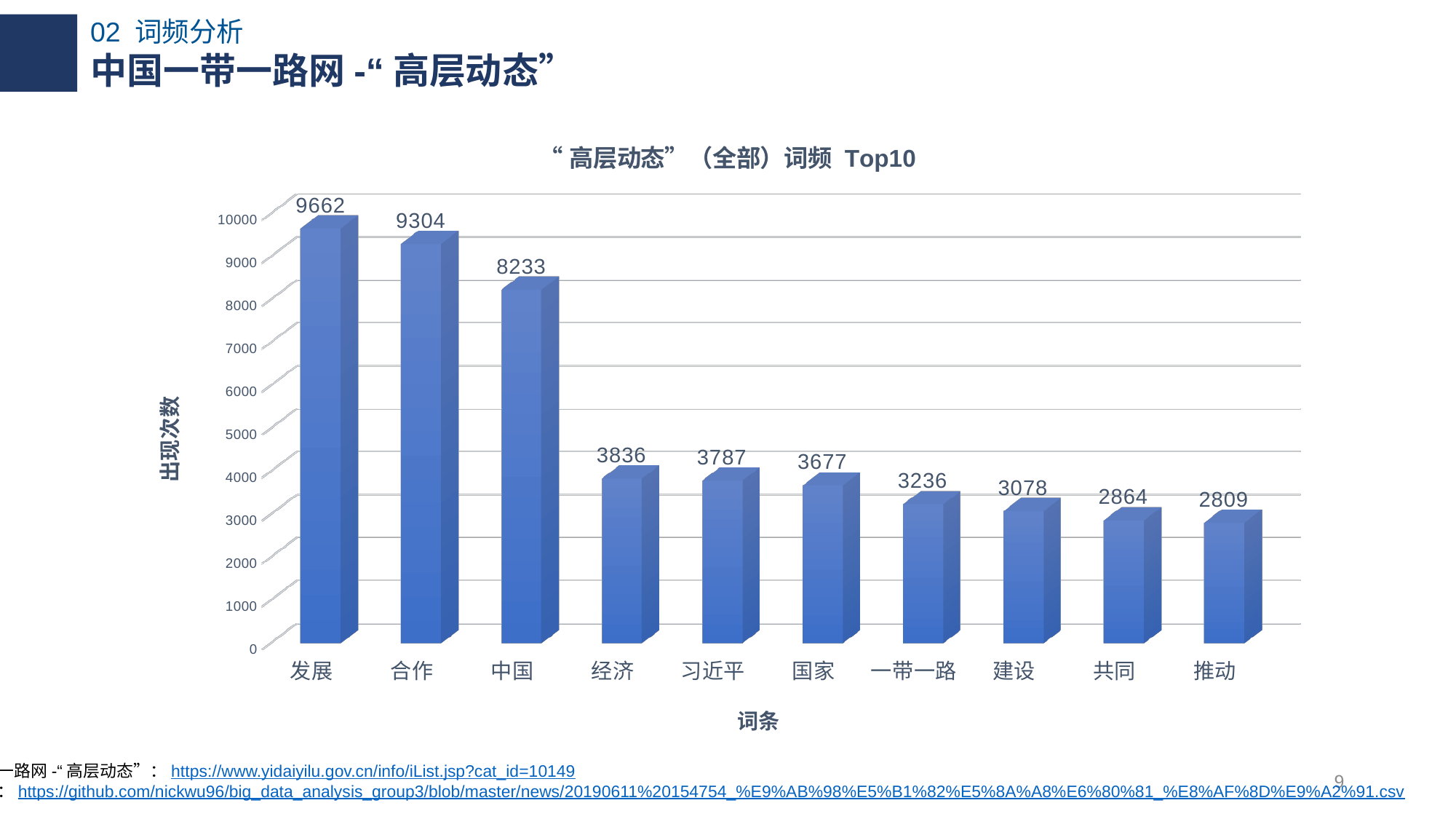

02 词频分析

中国一带一路网-“高层动态”

[unsupported chart]

中国一带一路网-“高层动态”：https://www.yidaiyilu.gov.cn/info/iList.jsp?cat_id=10149
数据结果：https://github.com/nickwu96/big_data_analysis_group3/blob/master/news/20190611%20154754_%E9%AB%98%E5%B1%82%E5%8A%A8%E6%80%81_%E8%AF%8D%E9%A2%91.csv
9